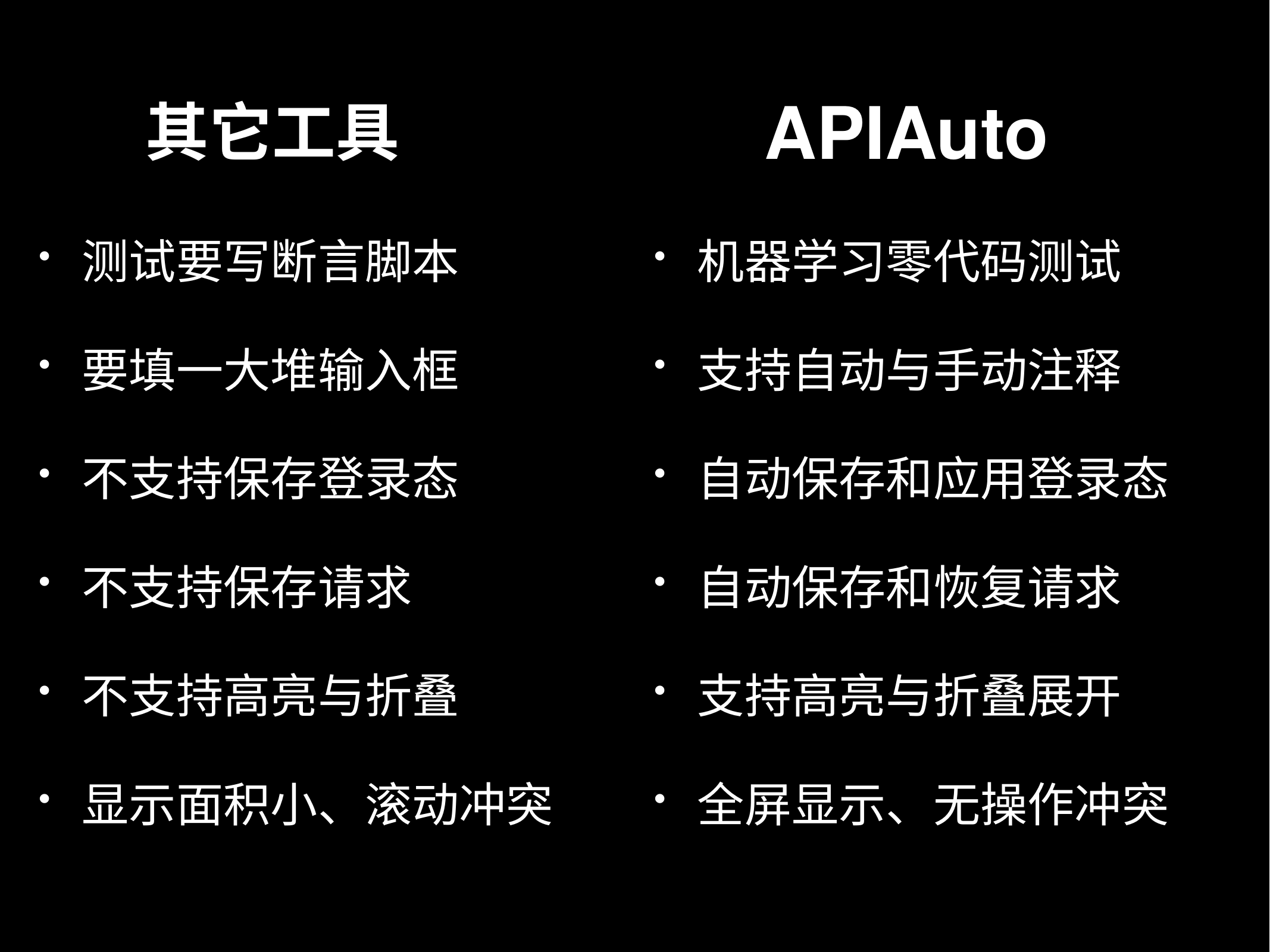

其它工具
APIAuto
机器学习零代码测试
支持自动与手动注释
自动保存和应用登录态
自动保存和恢复请求
支持高亮与折叠展开
全屏显示、无操作冲突
测试要写断言脚本
要填一大堆输入框
不支持保存登录态
不支持保存请求
不支持高亮与折叠
显示面积小、滚动冲突